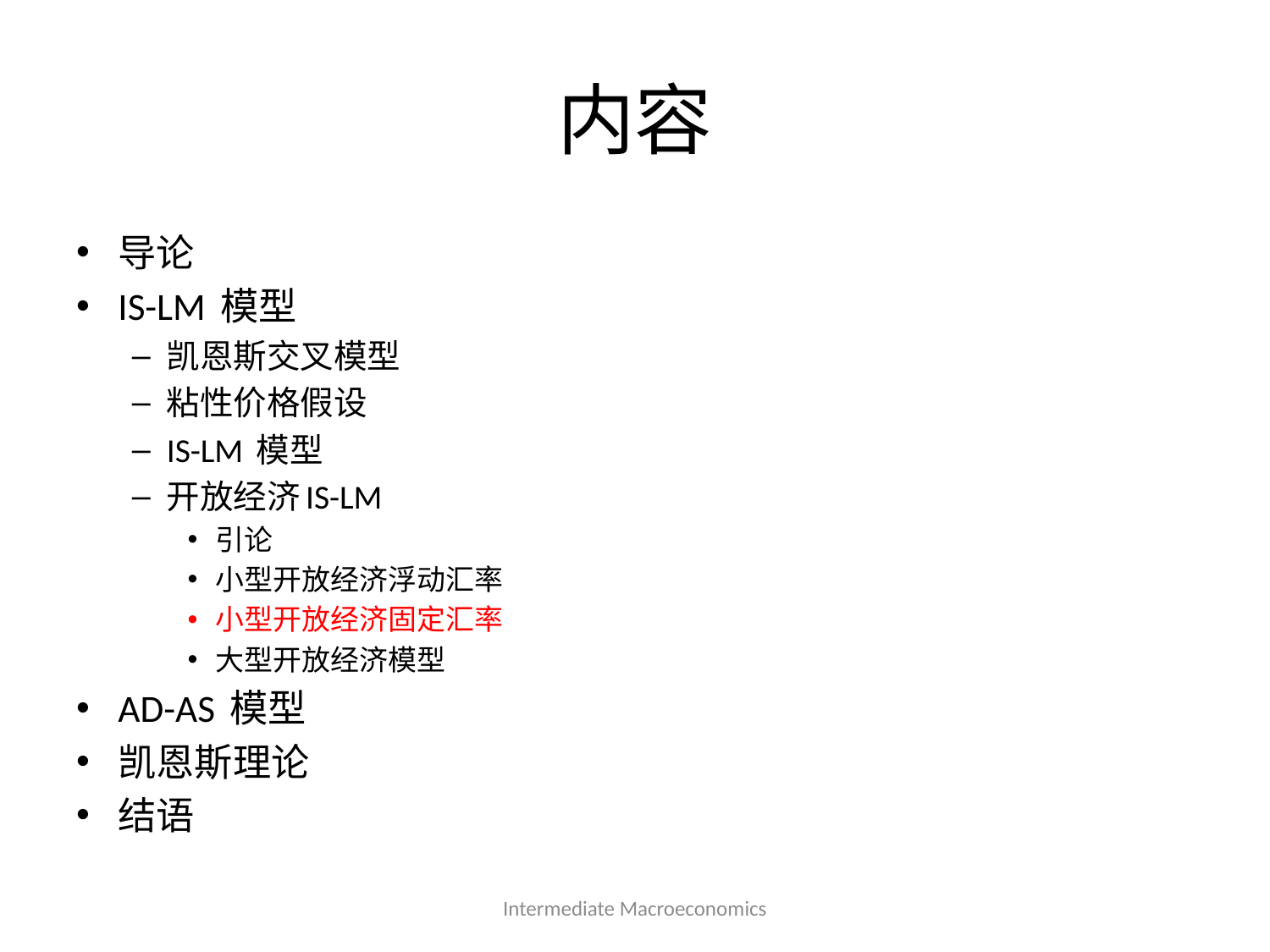

# 内容
导论
IS-LM 模型
凯恩斯交叉模型
粘性价格假设
IS-LM 模型
开放经济IS-LM
引论
小型开放经济浮动汇率
小型开放经济固定汇率
大型开放经济模型
AD-AS 模型
凯恩斯理论
结语

Intermediate Macroeconomics